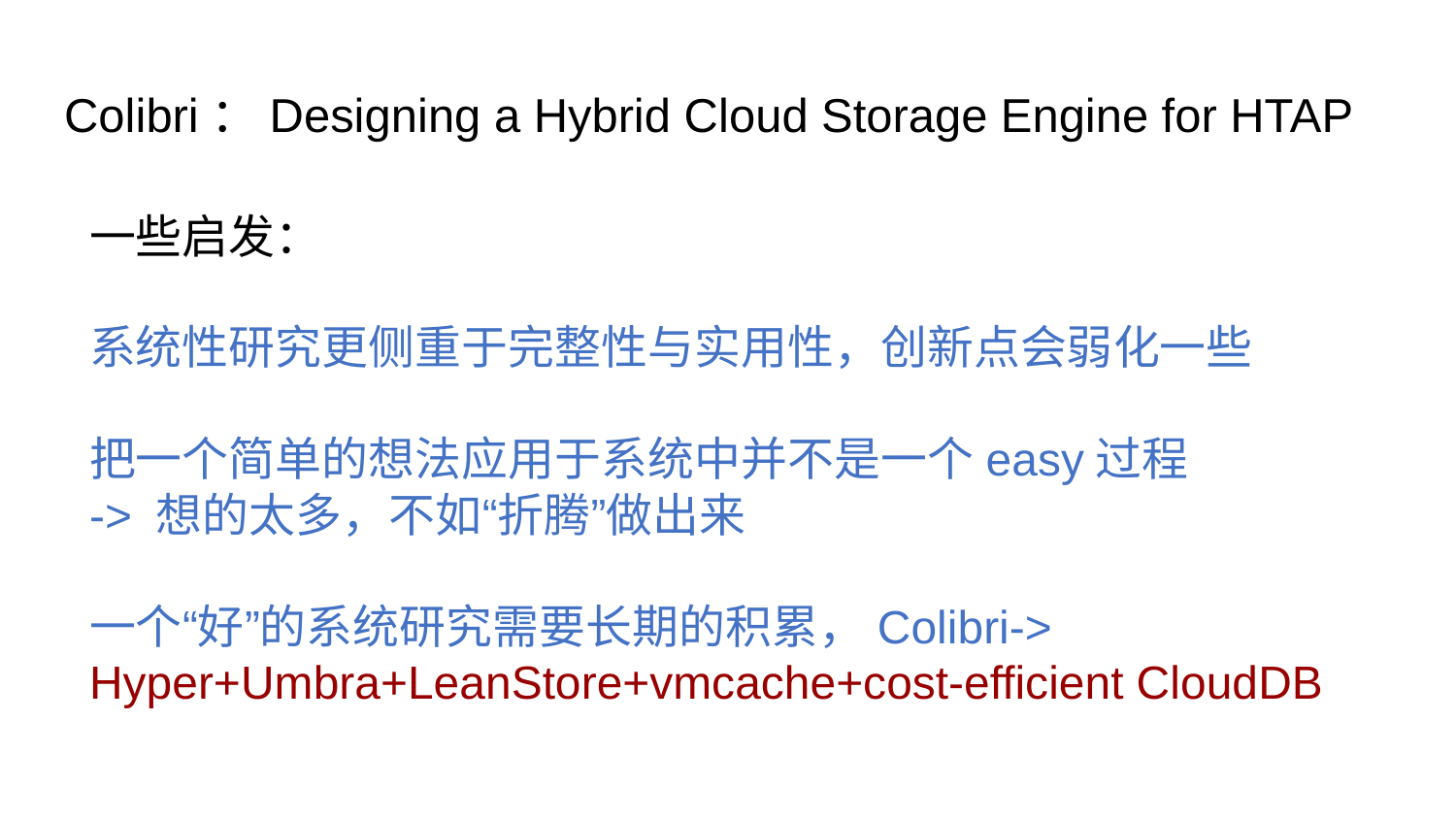

# Colibri：Designing a Hybrid Cloud Storage Engine for HTAP

一些启发：

系统性研究更侧重于完整性与实用性，创新点会弱化一些

把一个简单的想法应用于系统中并不是一个easy过程
-> 想的太多，不如“折腾”做出来

一个“好”的系统研究需要长期的积累，Colibri-> Hyper+Umbra+LeanStore+vmcache+cost-efficient CloudDB